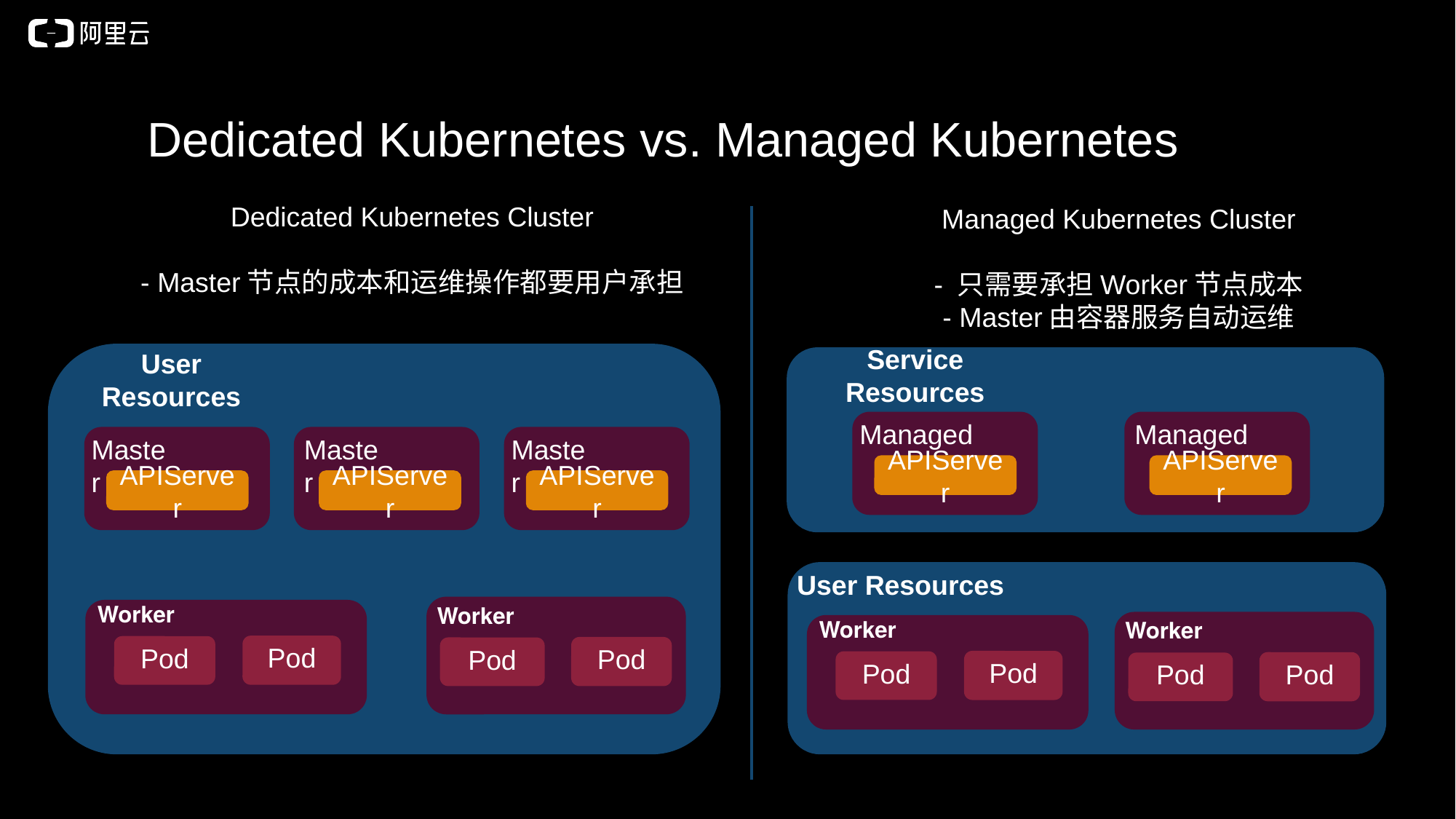

# Dedicated Kubernetes vs. Managed Kubernetes
Dedicated Kubernetes Cluster
- Master节点的成本和运维操作都要用户承担

Managed Kubernetes Cluster

- 只需要承担Worker节点成本
- Master由容器服务自动运维

Service Resources
User Resources
Managed

Managed

Master

Master

Master

APIServer
APIServer
APIServer
APIServer
APIServer

User Resources
Worker

Worker

Worker

Worker

Pod
Pod
Pod
Pod
Pod
Pod
Pod
Pod